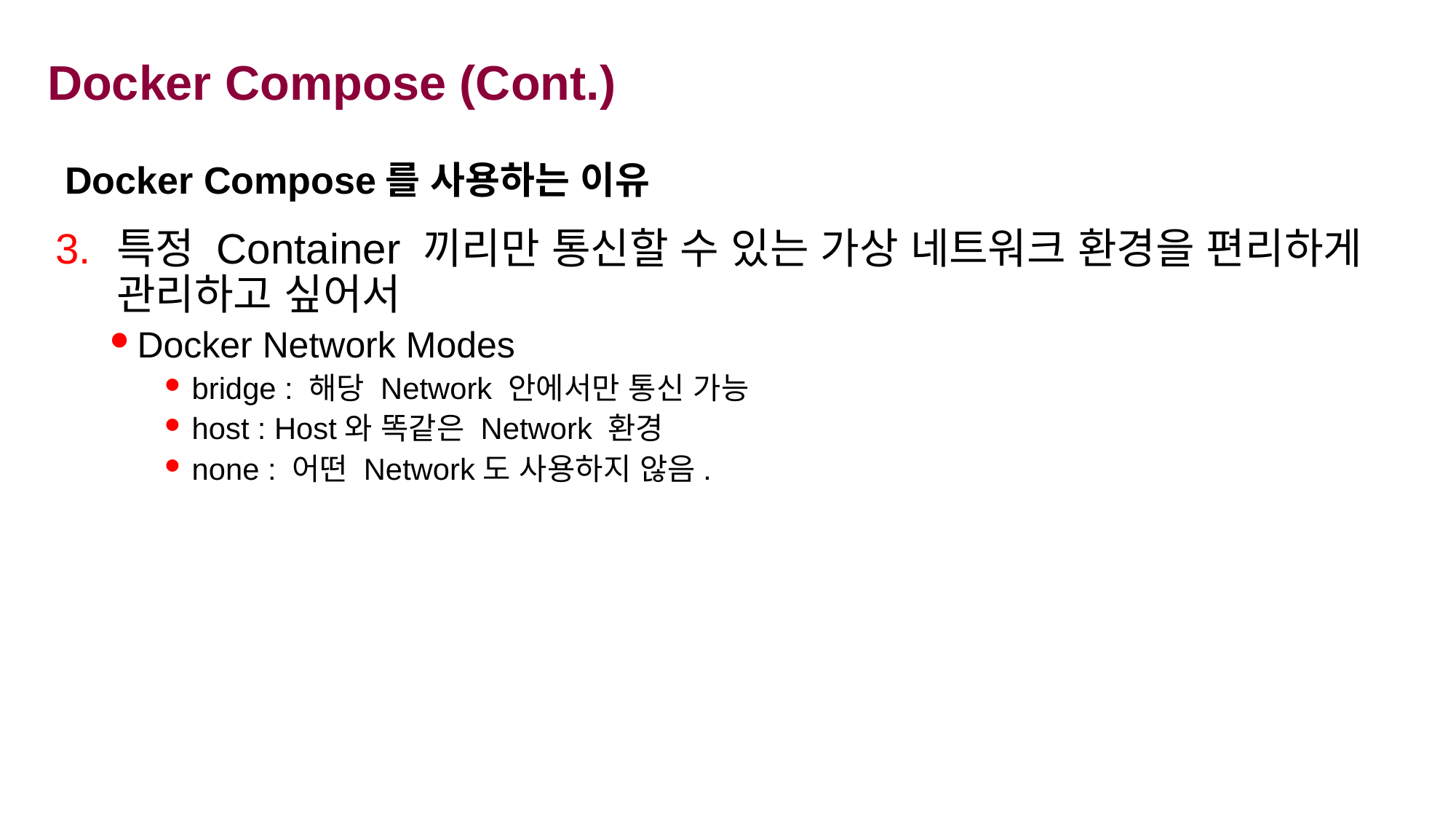

# Docker Compose (Cont.)
Docker Compose를 사용하는 이유
특정 Container 끼리만 통신할 수 있는 가상 네트워크 환경을 편리하게 관리하고 싶어서
Docker Network Modes
bridge : 해당 Network 안에서만 통신 가능
host : Host와 똑같은 Network 환경
none : 어떤 Network도 사용하지 않음.